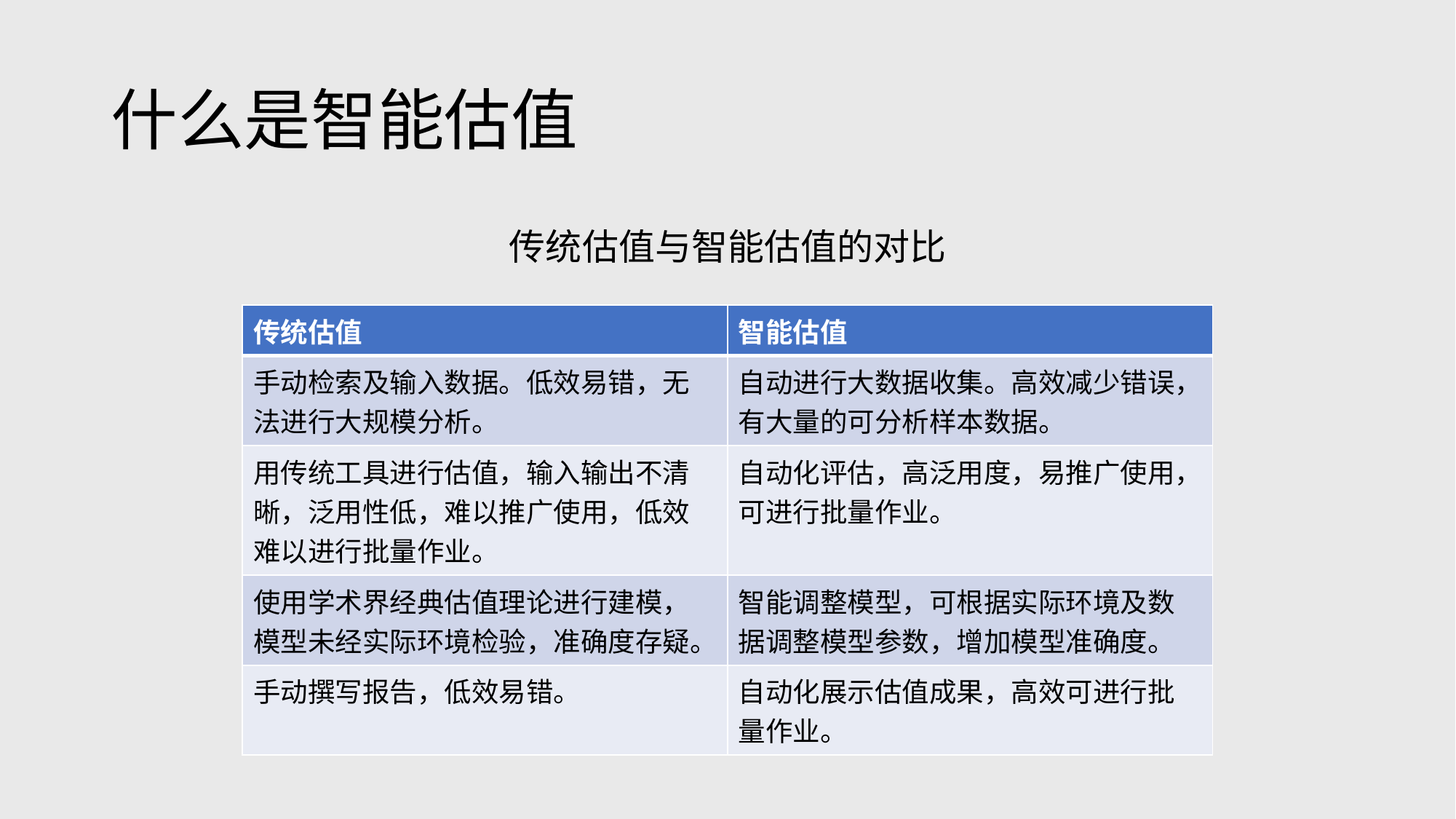

# 什么是智能估值
传统估值与智能估值的对比
| 传统估值 | 智能估值 |
| --- | --- |
| 手动检索及输入数据。低效易错，无法进行大规模分析。 | 自动进行大数据收集。高效减少错误，有大量的可分析样本数据。 |
| 用传统工具进行估值，输入输出不清晰，泛用性低，难以推广使用，低效难以进行批量作业。 | 自动化评估，高泛用度，易推广使用，可进行批量作业。 |
| 使用学术界经典估值理论进行建模，模型未经实际环境检验，准确度存疑。 | 智能调整模型，可根据实际环境及数据调整模型参数，增加模型准确度。 |
| 手动撰写报告，低效易错。 | 自动化展示估值成果，高效可进行批量作业。 |